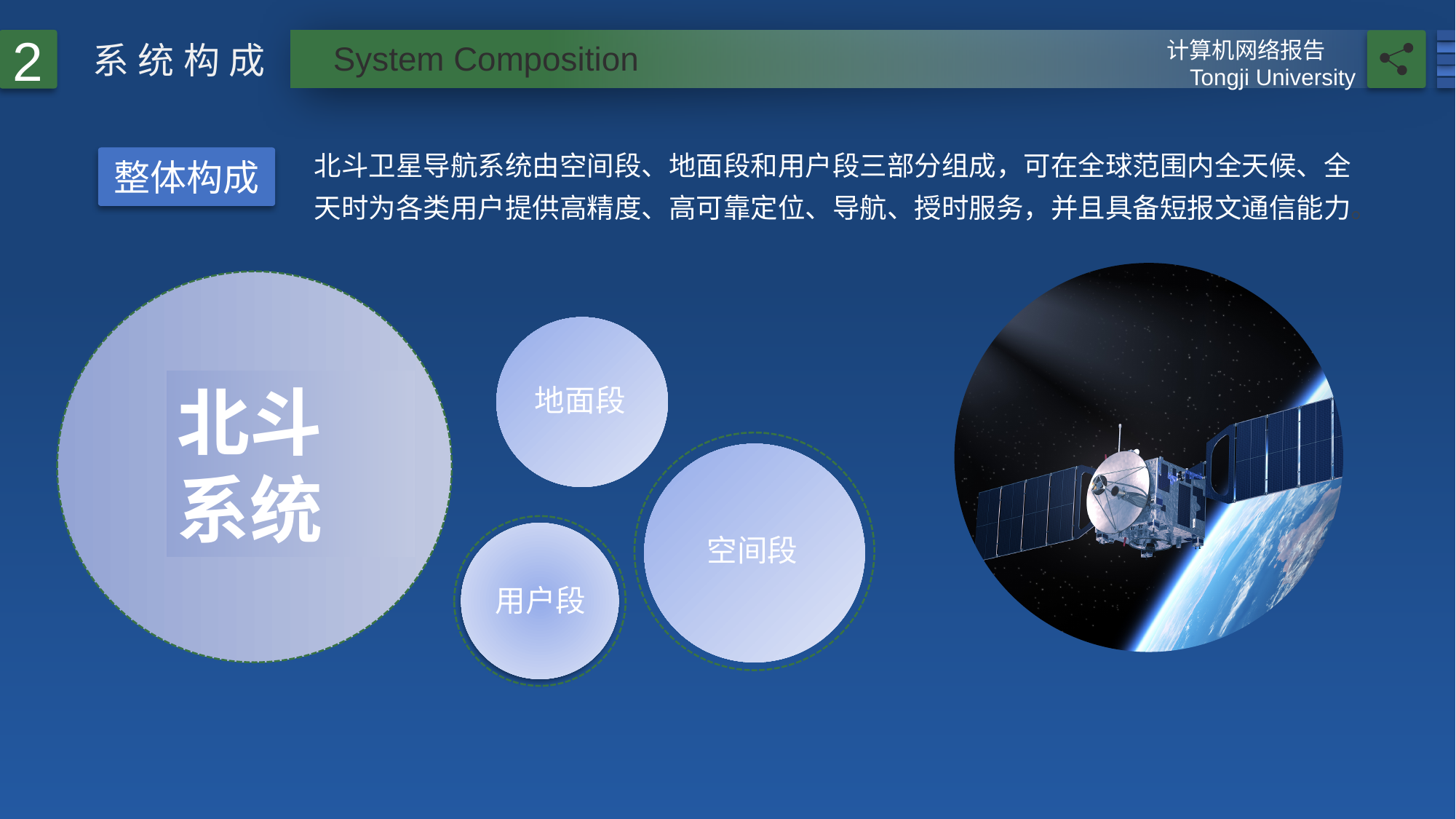

2

计算机网络报告
Tongji University

系统构成
System Composition
北斗卫星导航系统由空间段、地面段和用户段三部分组成，可在全球范围内全天候、全天时为各类用户提供高精度、高可靠定位、导航、授时服务，并且具备短报文通信能力。
整体构成

北斗
系统

地面段

空间段
用户段